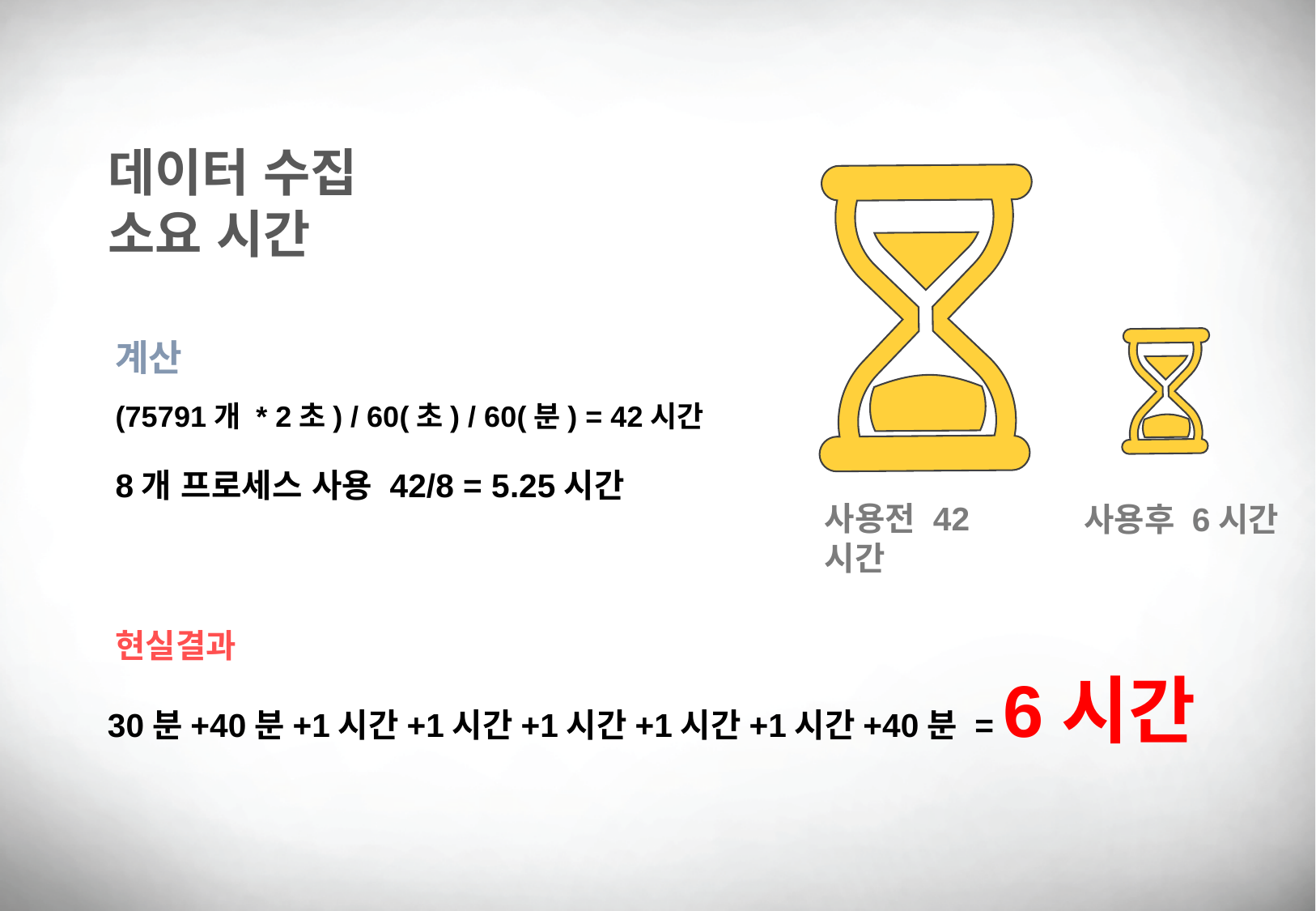

데이터 수집
소요 시간

계산
(75791개 * 2초) / 60(초) / 60(분) = 42시간
8개 프로세스 사용 42/8 = 5.25시간
사용전 42시간
사용후 6시간
현실결과
30분+40분+1시간+1시간+1시간+1시간+1시간+40분 = 6시간